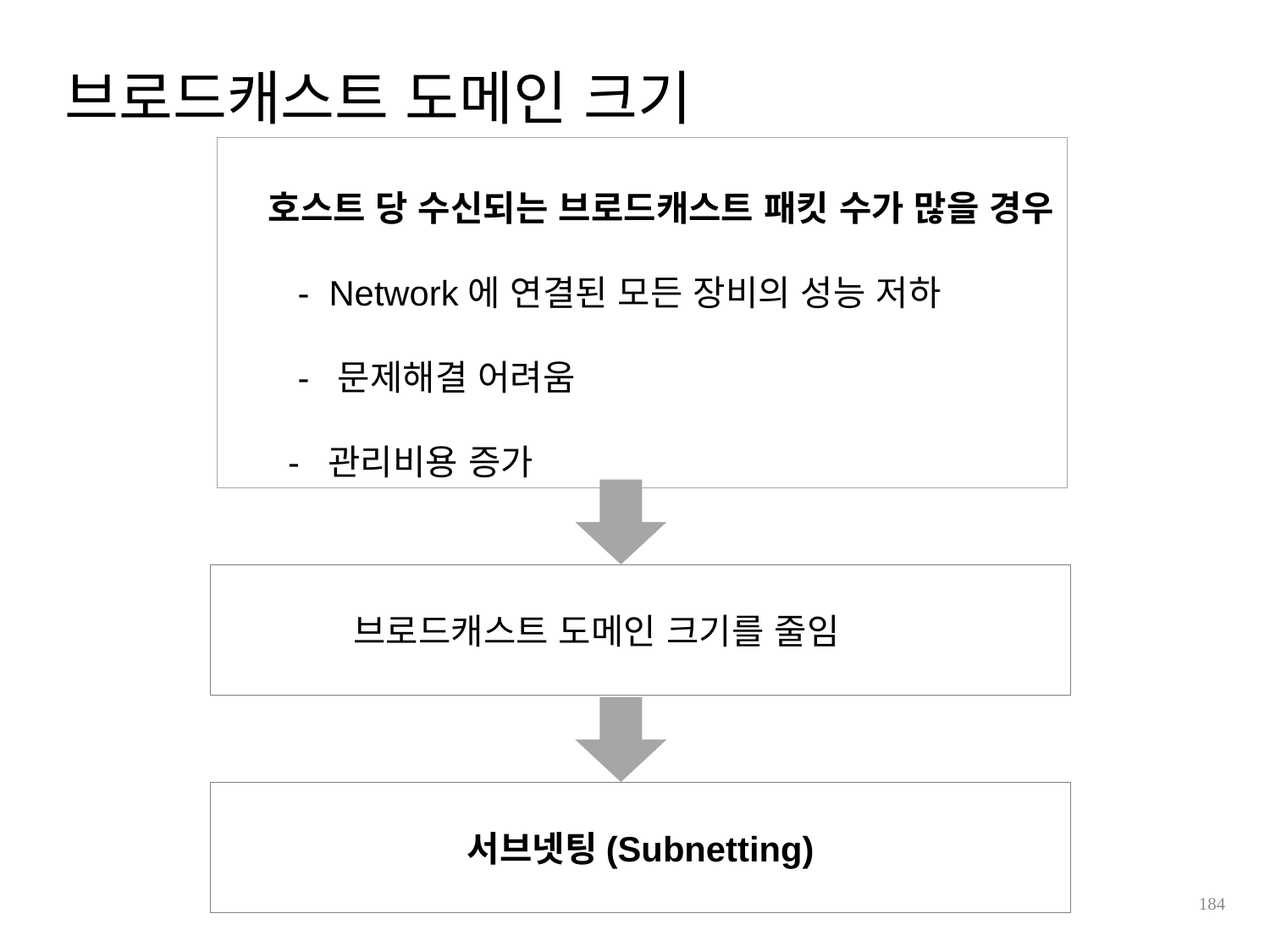

# 브로드캐스트 도메인 크기
   호스트 당 수신되는 브로드캐스트 패킷 수가 많을 경우
       -  Network에 연결된 모든 장비의 성능 저하
       -  문제해결 어려움
      -  관리비용 증가

                 브로드캐스트 도메인 크기를 줄임

서브넷팅(Subnetting)

184